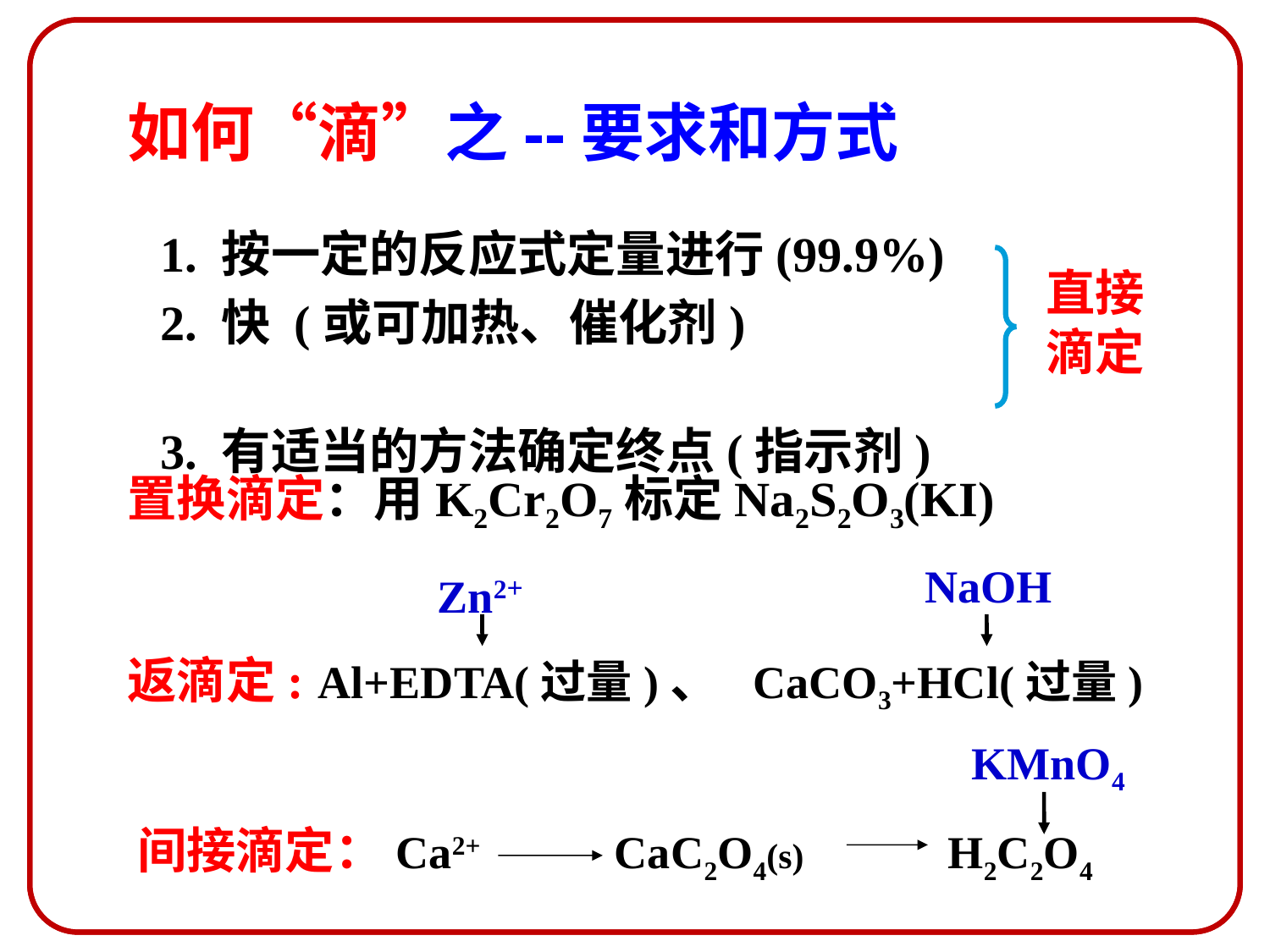

# 如何“滴”之--要求和方式
1. 按一定的反应式定量进行(99.9%)
2. 快 (或可加热、催化剂)
3. 有适当的方法确定终点(指示剂)

直接滴定
置换滴定：用K2Cr2O7标定Na2S2O3(KI)
NaOH

Zn2+

返滴定: Al+EDTA(过量)、
CaCO3+HCl(过量)
KMnO4

间接滴定：Ca2+             CaC2O4(s)            H2C2O4